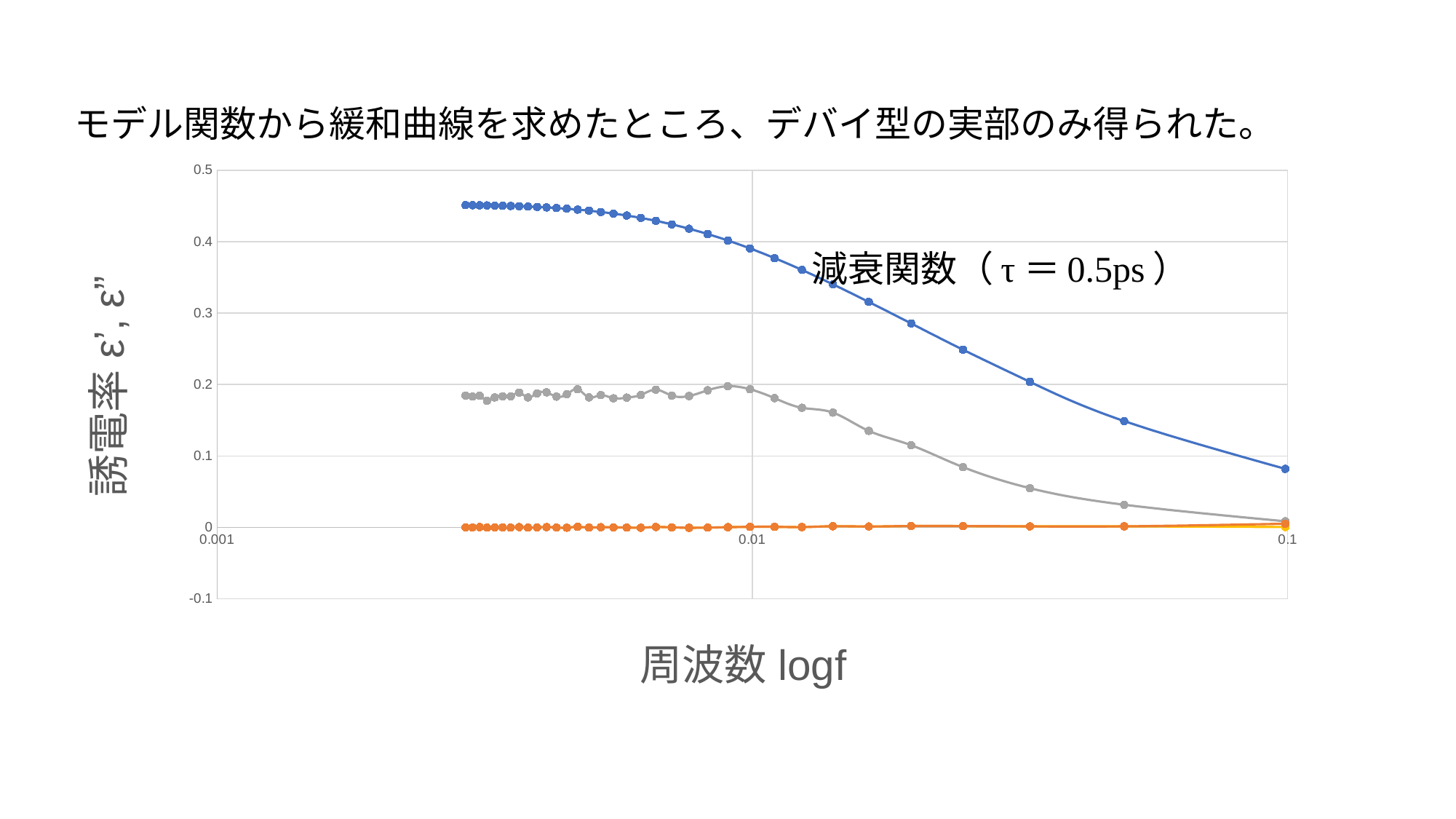

モデル関数から緩和曲線を求めたところ、デバイ型の実部のみ得られた。

### Chart

| Category |  |  |  |  |
|---|---|---|---|---|